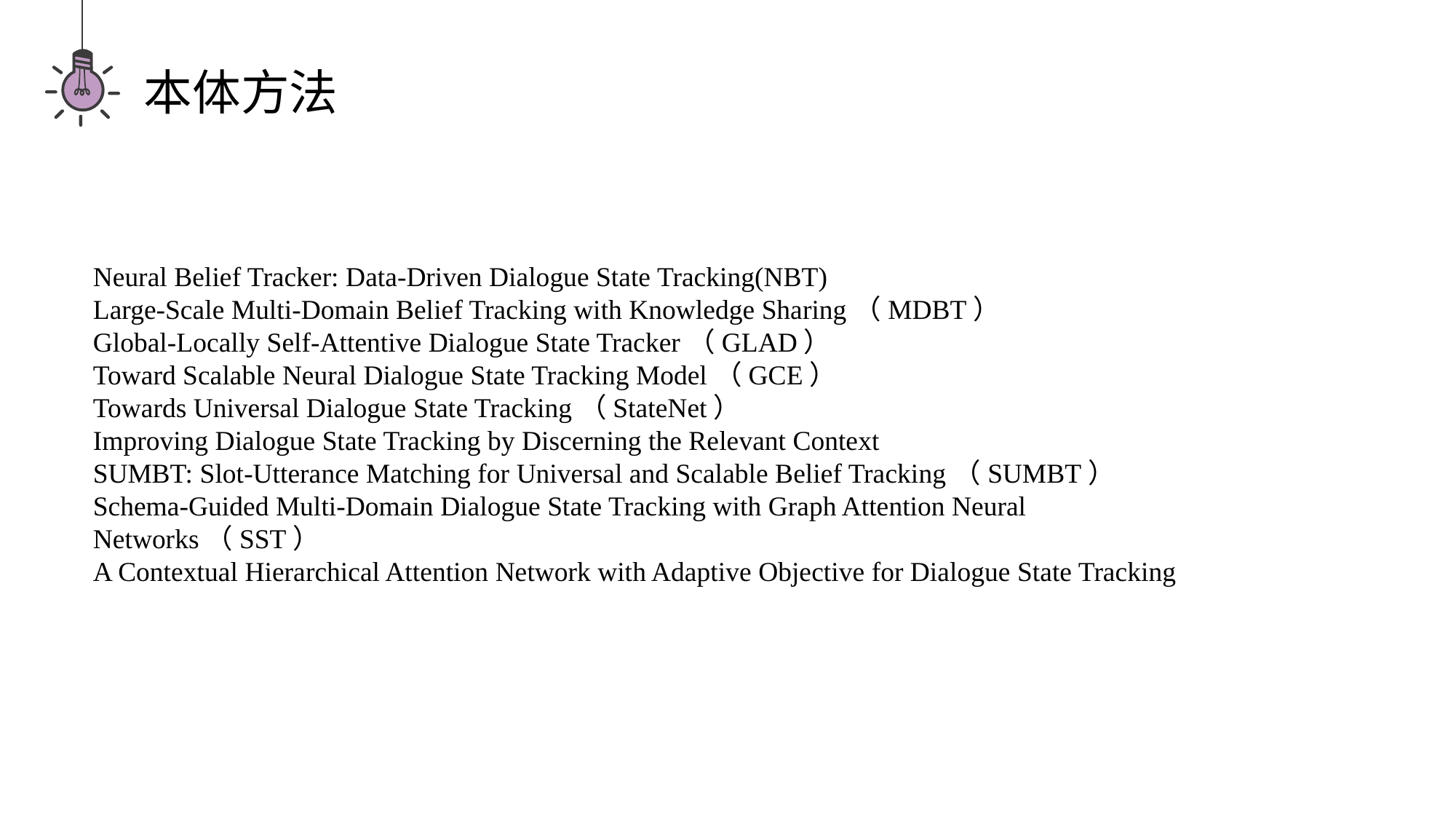

本体方法
Neural Belief Tracker: Data-Driven Dialogue State Tracking(NBT)
Large-Scale Multi-Domain Belief Tracking with Knowledge Sharing（MDBT）
Global-Locally Self-Attentive Dialogue State Tracker（GLAD）
Toward Scalable Neural Dialogue State Tracking Model（GCE）
Towards Universal Dialogue State Tracking（StateNet）
Improving Dialogue State Tracking by Discerning the Relevant Context
SUMBT: Slot-Utterance Matching for Universal and Scalable Belief Tracking（SUMBT）
Schema-Guided Multi-Domain Dialogue State Tracking with Graph Attention Neural Networks（SST）
A Contextual Hierarchical Attention Network with Adaptive Objective for Dialogue State Tracking